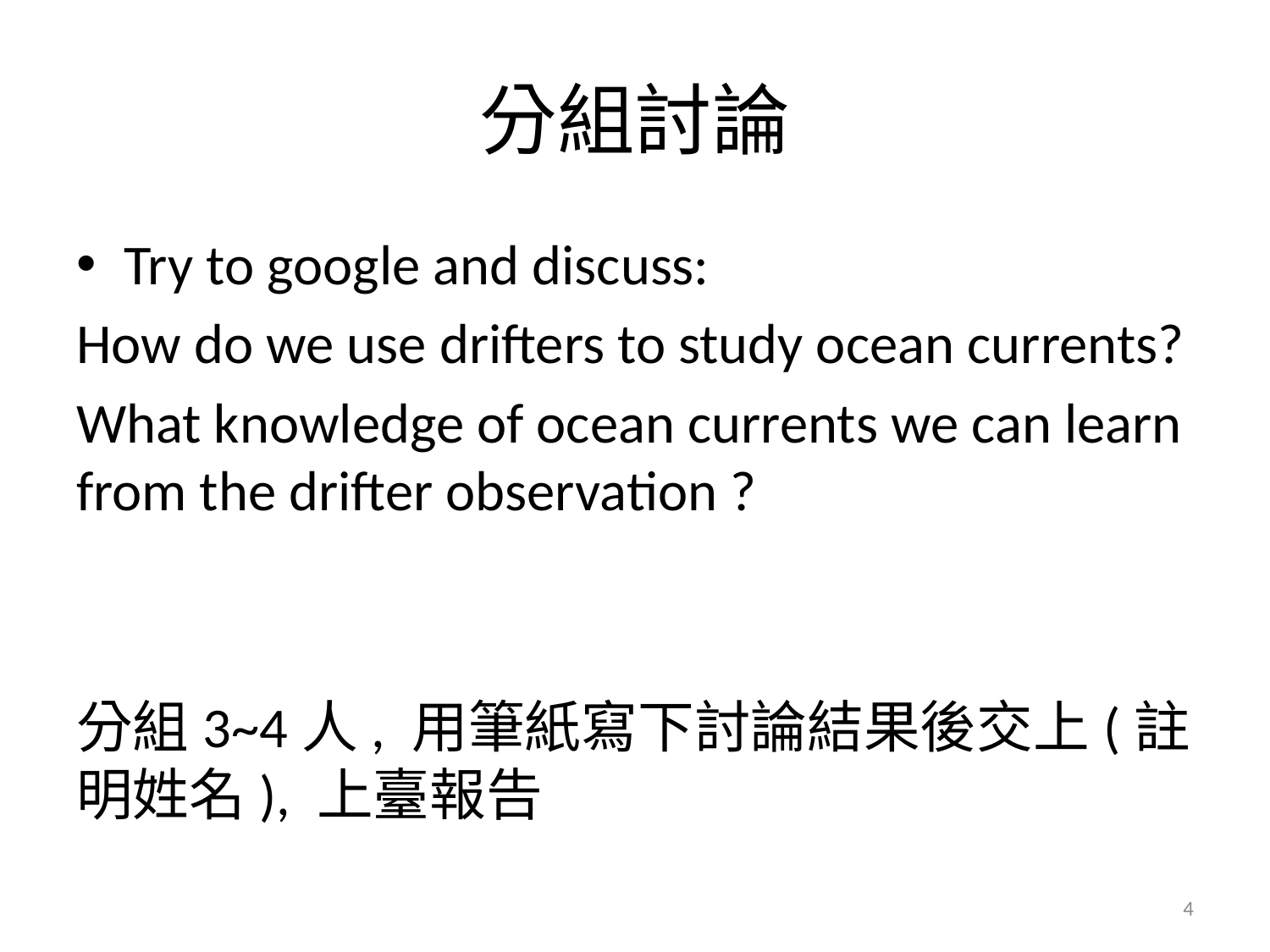

# 分組討論
Try to google and discuss:
How do we use drifters to study ocean currents?
What knowledge of ocean currents we can learn from the drifter observation ?

分組3~4人, 用筆紙寫下討論結果後交上(註明姓名), 上臺報告

4